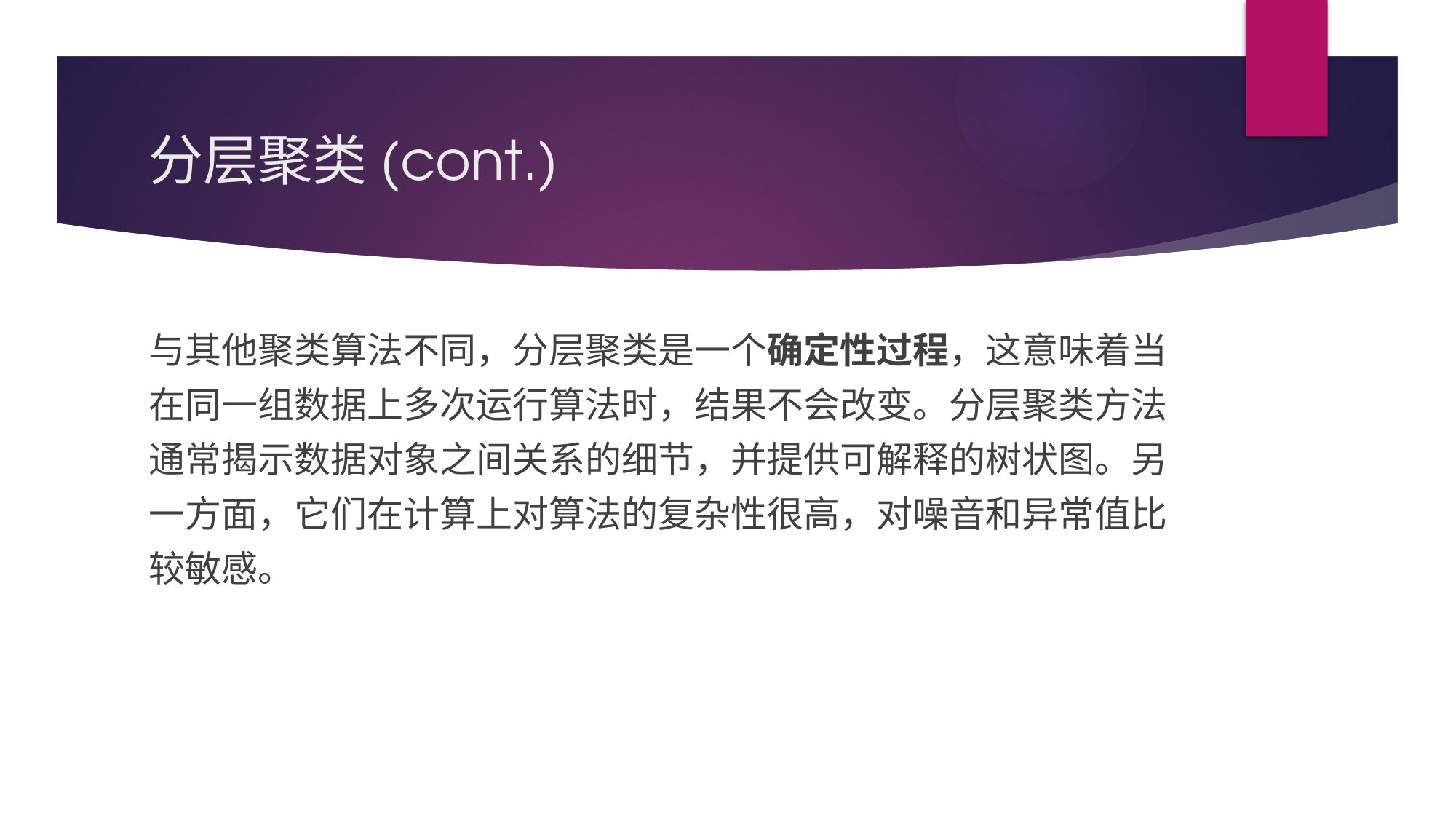

# 分层聚类(cont.)
与其他聚类算法不同，分层聚类是一个确定性过程，这意味着当在同一组数据上多次运行算法时，结果不会改变。分层聚类方法通常揭示数据对象之间关系的细节，并提供可解释的树状图。另一方面，它们在计算上对算法的复杂性很高，对噪音和异常值比较敏感。